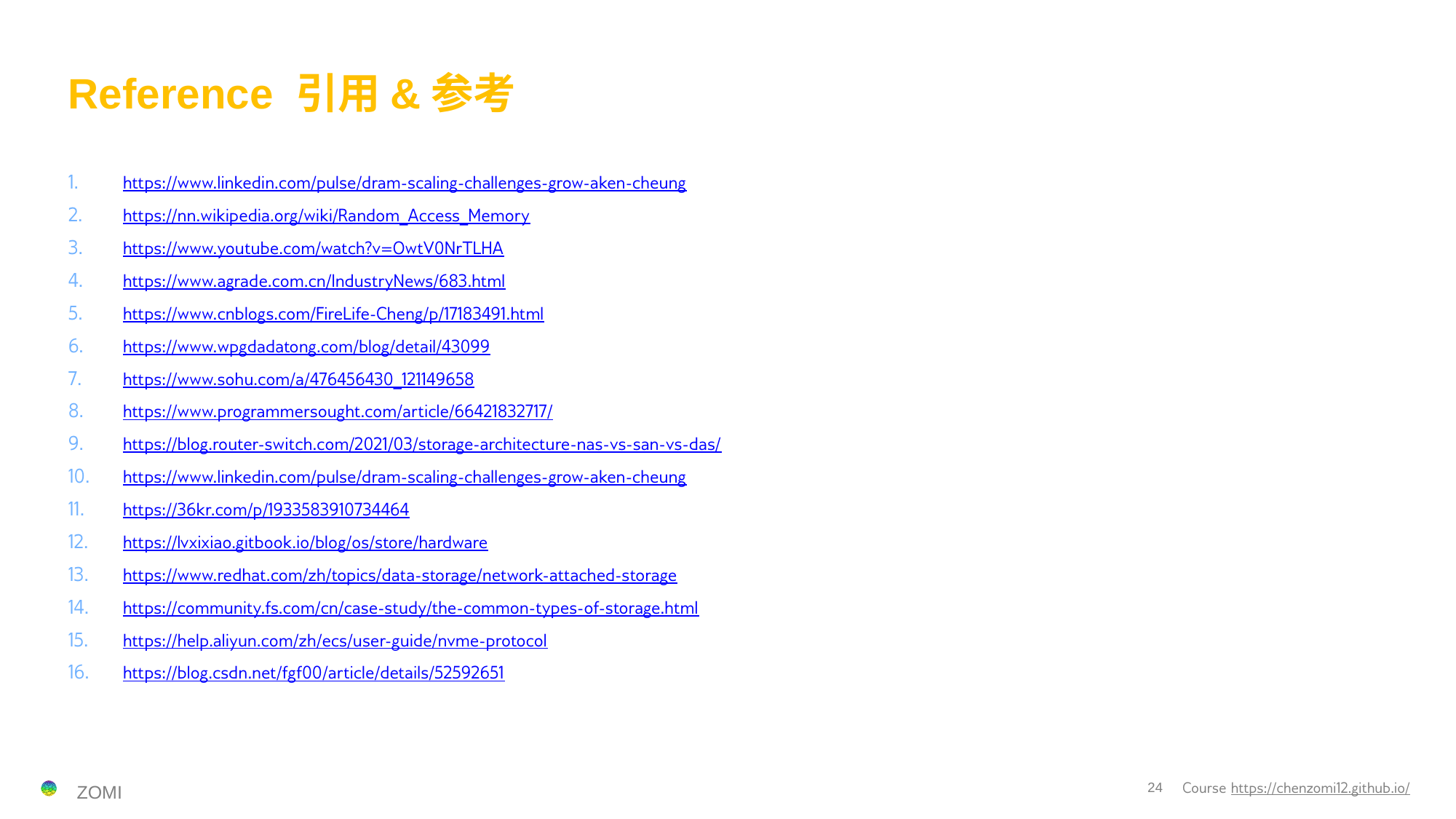

# Reference 引用&参考
https://www.linkedin.com/pulse/dram-scaling-challenges-grow-aken-cheung
https://nn.wikipedia.org/wiki/Random_Access_Memory
https://www.youtube.com/watch?v=OwtV0NrTLHA
https://www.agrade.com.cn/IndustryNews/683.html
https://www.cnblogs.com/FireLife-Cheng/p/17183491.html
https://www.wpgdadatong.com/blog/detail/43099
https://www.sohu.com/a/476456430_121149658
https://www.programmersought.com/article/66421832717/
https://blog.router-switch.com/2021/03/storage-architecture-nas-vs-san-vs-das/
https://www.linkedin.com/pulse/dram-scaling-challenges-grow-aken-cheung
https://36kr.com/p/1933583910734464
https://lvxixiao.gitbook.io/blog/os/store/hardware
https://www.redhat.com/zh/topics/data-storage/network-attached-storage
https://community.fs.com/cn/case-study/the-common-types-of-storage.html
https://help.aliyun.com/zh/ecs/user-guide/nvme-protocol
https://blog.csdn.net/fgf00/article/details/52592651